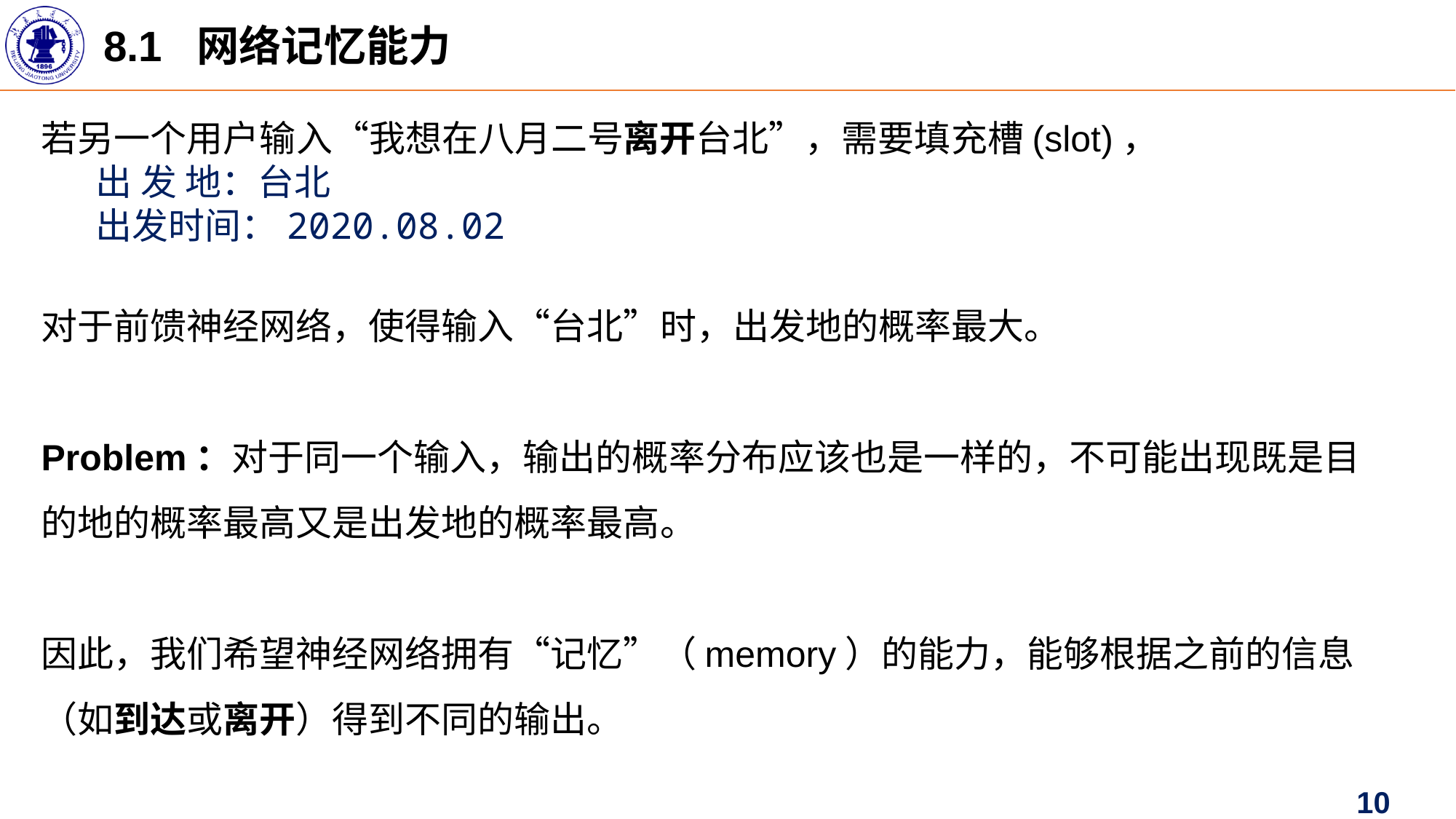

8.1  网络记忆能力

若另一个用户输入“我想在八月二号离开台北”，需要填充槽(slot)，
出 发 地：台北
出发时间：2020.08.02
对于前馈神经网络，使得输入“台北”时，出发地的概率最大。

Problem：对于同一个输入，输出的概率分布应该也是一样的，不可能出现既是目的地的概率最高又是出发地的概率最高。

因此，我们希望神经网络拥有“记忆”（memory）的能力，能够根据之前的信息（如到达或离开）得到不同的输出。